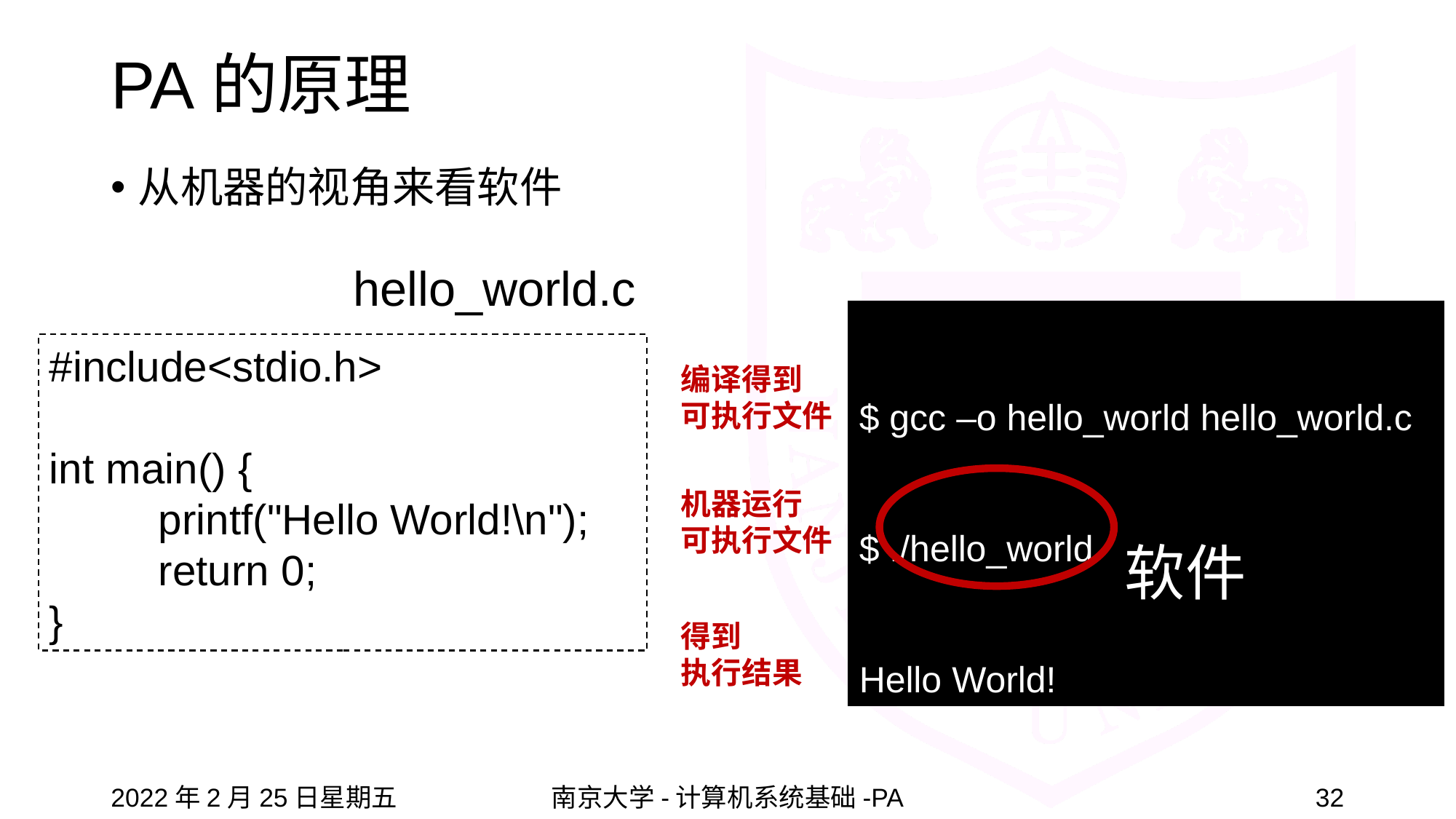

# PA的原理
从机器的视角来看软件
hello_world.c
$ gcc –o hello_world hello_world.c
$ ./hello_world
Hello World!
#include<stdio.h>

int main() {
	printf("Hello World!\n");
	return 0;
}
编译得到
可执行文件

机器运行
可执行文件
软件
得到
执行结果
2022年2月25日星期五
南京大学-计算机系统基础-PA
32